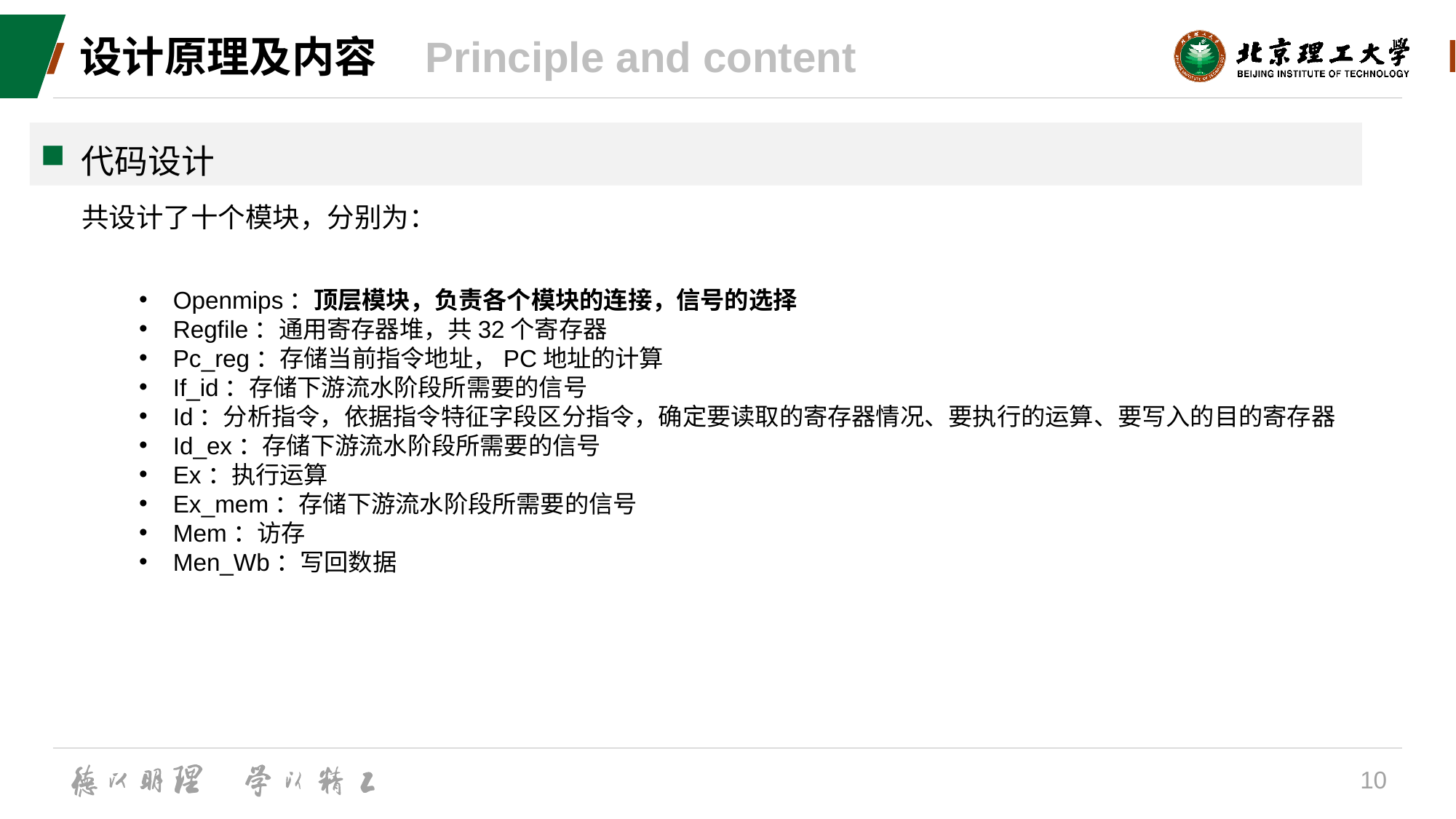

# 设计原理及内容    Principle and content
代码设计
共设计了十个模块，分别为：
Openmips：顶层模块，负责各个模块的连接，信号的选择
Regfile：通用寄存器堆，共32个寄存器
Pc_reg：存储当前指令地址，PC地址的计算
If_id：存储下游流水阶段所需要的信号
Id：分析指令，依据指令特征字段区分指令，确定要读取的寄存器情况、要执行的运算、要写入的目的寄存器
Id_ex：存储下游流水阶段所需要的信号
Ex：执行运算
Ex_mem：存储下游流水阶段所需要的信号
Mem：访存
Men_Wb：写回数据